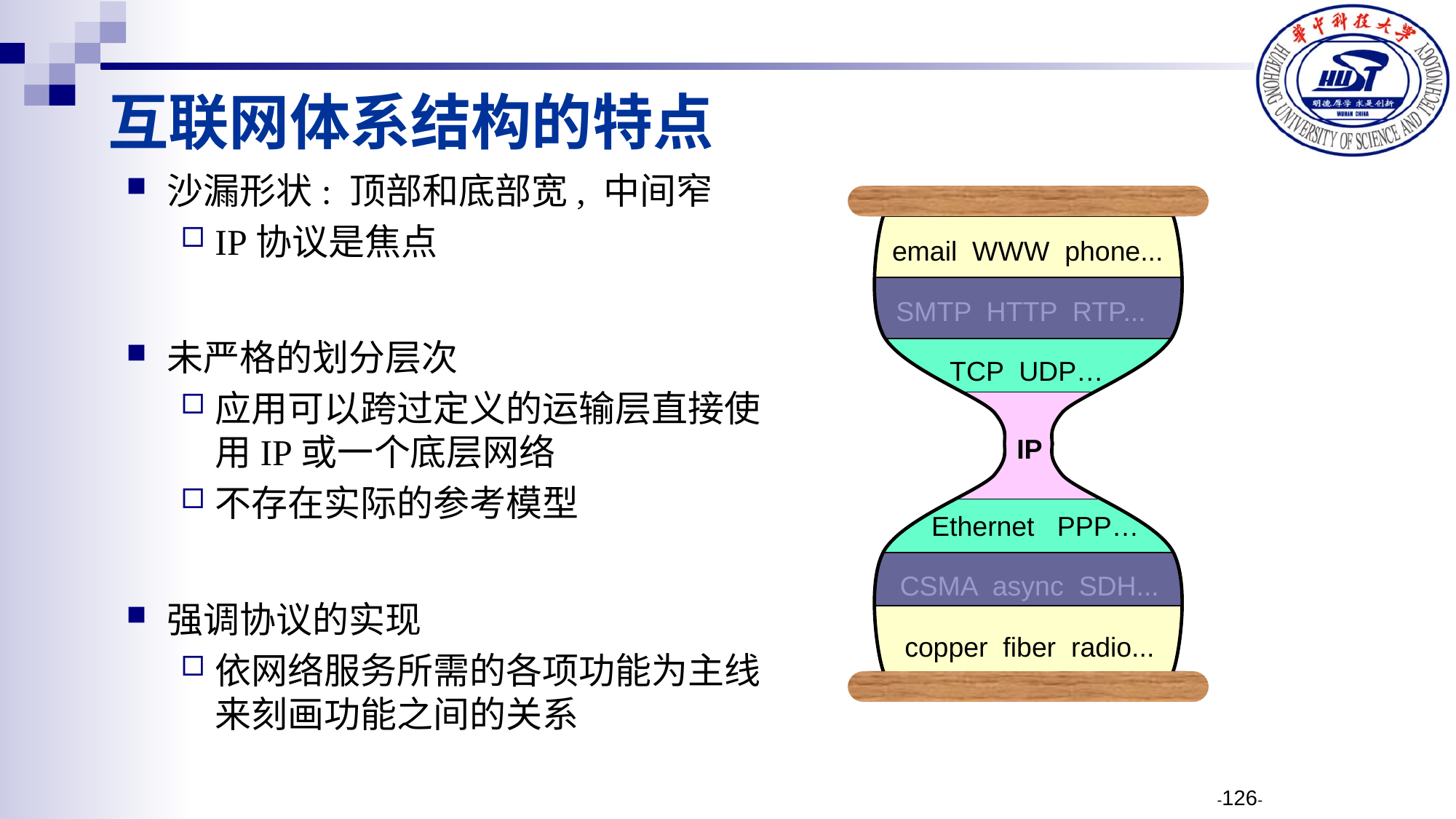

互联网体系结构的特点
沙漏形状: 顶部和底部宽, 中间窄
IP协议是焦点

未严格的划分层次
应用可以跨过定义的运输层直接使用IP或一个底层网络
不存在实际的参考模型

强调协议的实现
依网络服务所需的各项功能为主线来刻画功能之间的关系

 email  WWW  phone...
SMTP  HTTP  RTP...
TCP  UDP…
IP
Ethernet   PPP…
CSMA  async  SDH...
copper  fiber  radio...
-126-